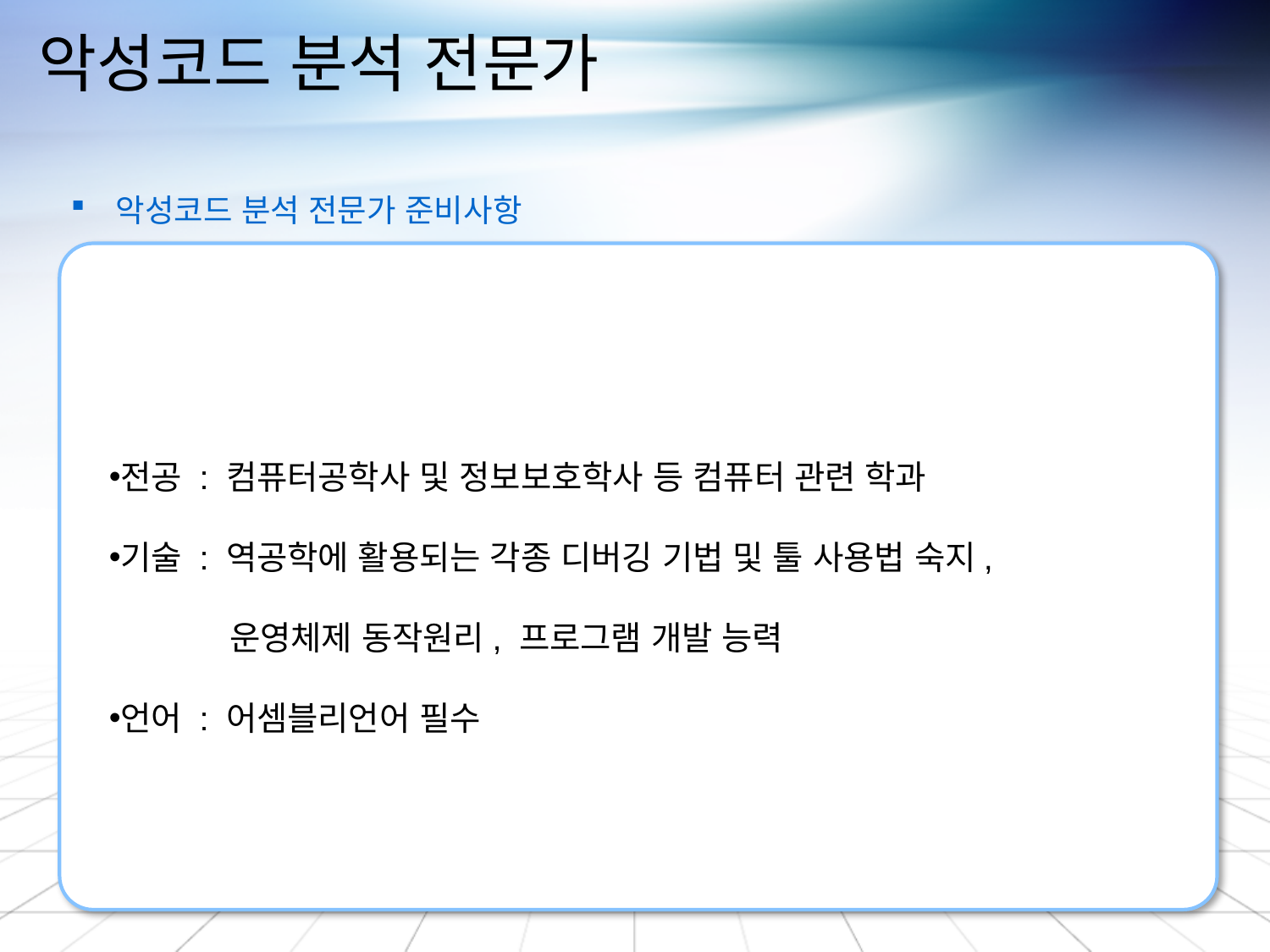

# 악성코드 분석 전문가
 악성코드 분석 전문가 준비사항

전공 : 컴퓨터공학사 및 정보보호학사 등 컴퓨터 관련 학과
기술 : 역공학에 활용되는 각종 디버깅 기법 및 툴 사용법 숙지,
           운영체제 동작원리, 프로그램 개발 능력
언어 : 어셈블리언어 필수